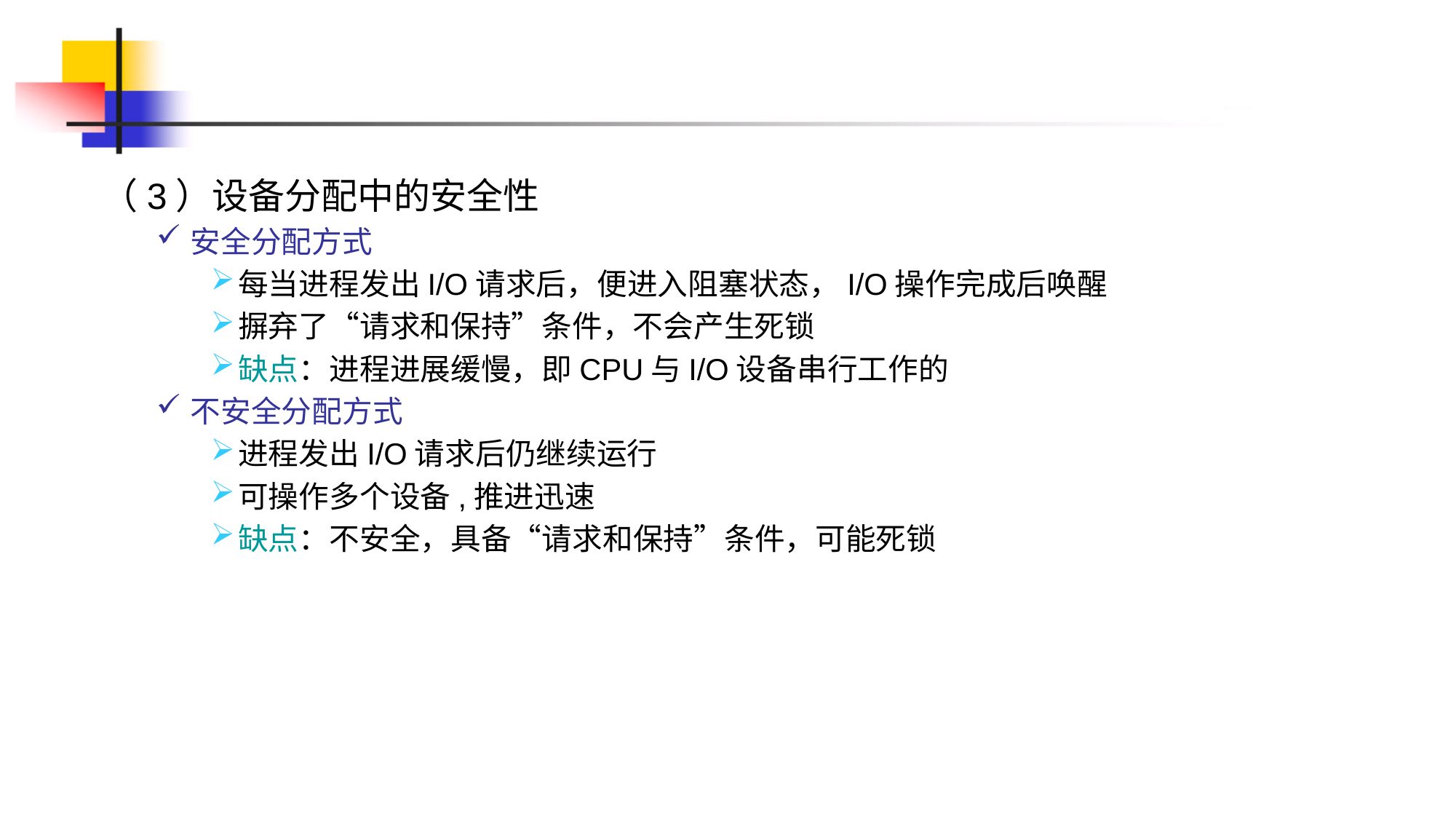

（3）设备分配中的安全性
安全分配方式
每当进程发出I/O请求后，便进入阻塞状态，I/O操作完成后唤醒
摒弃了“请求和保持”条件，不会产生死锁
缺点：进程进展缓慢，即CPU与I/O设备串行工作的
不安全分配方式
进程发出I/O请求后仍继续运行
可操作多个设备,推进迅速
缺点：不安全，具备“请求和保持”条件，可能死锁
68